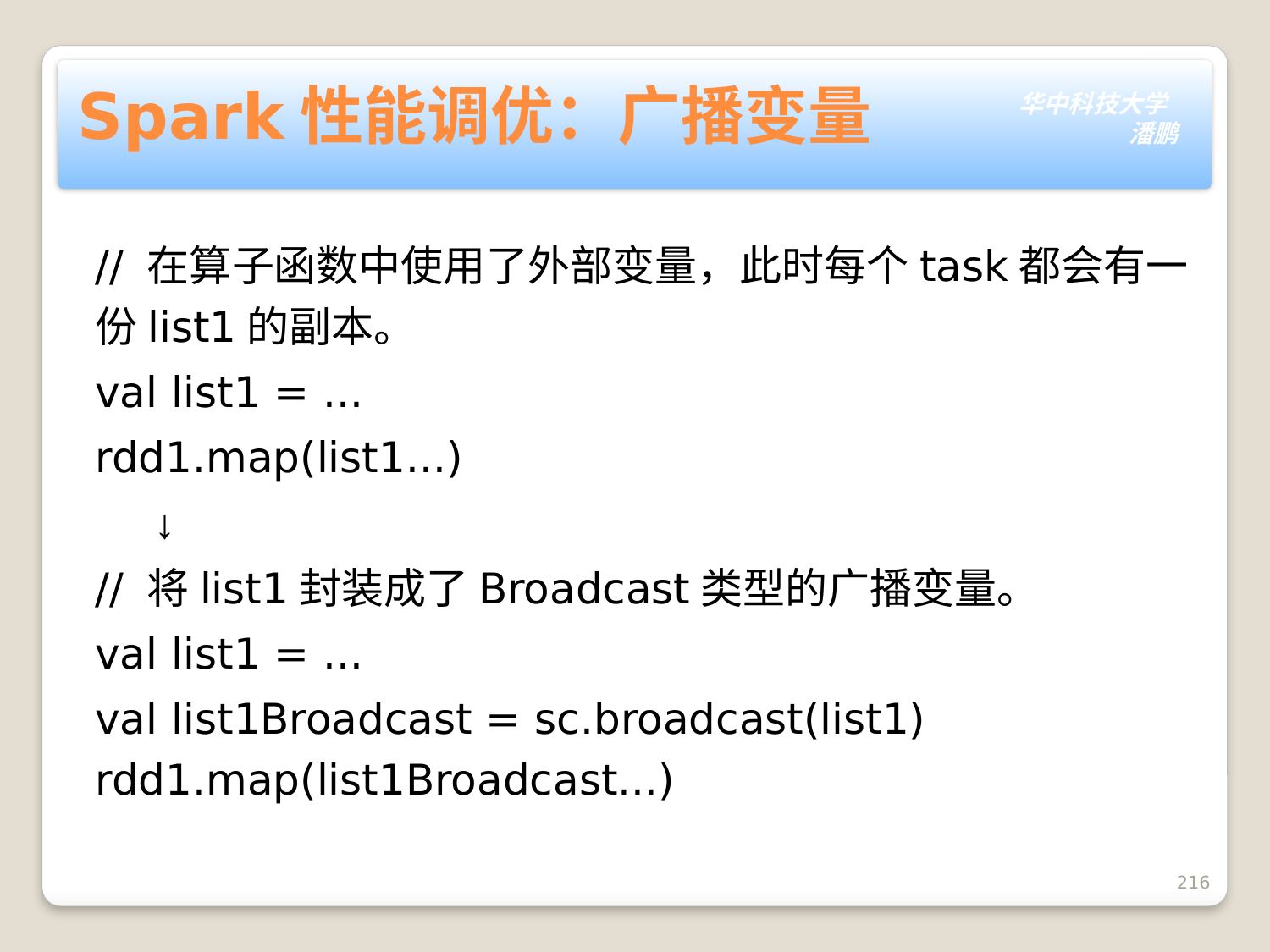

# Spark性能调优：广播变量
// 在算子函数中使用了外部变量，此时每个task都会有一份list1的副本。
val list1 = ...
rdd1.map(list1...)
     ↓
// 将list1封装成了Broadcast类型的广播变量。
val list1 = ...
val list1Broadcast = sc.broadcast(list1) rdd1.map(list1Broadcast...)
216